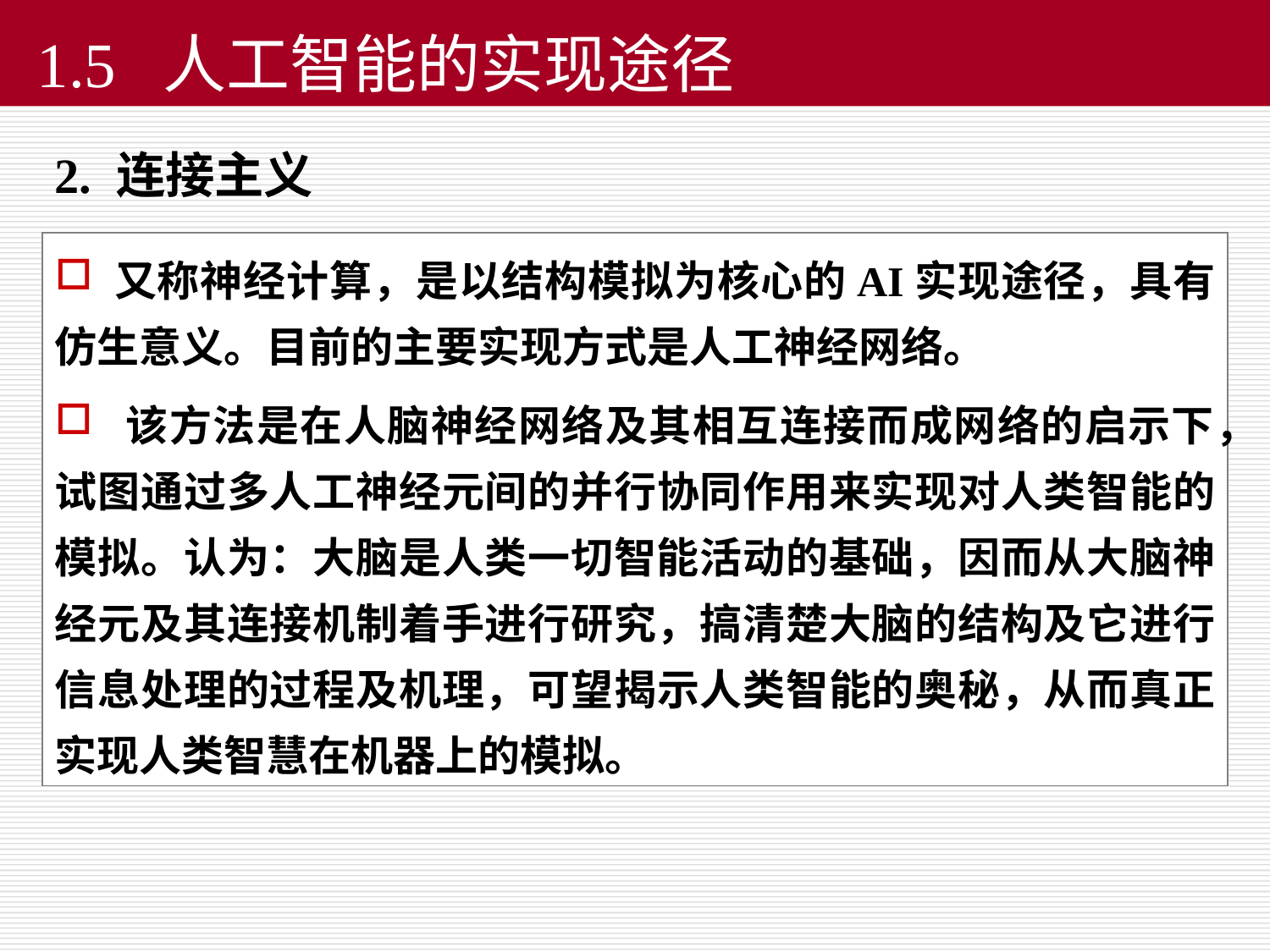

1.5  人工智能的实现途径
2. 连接主义
 又称神经计算，是以结构模拟为核心的AI实现途径，具有仿生意义。目前的主要实现方式是人工神经网络。
  该方法是在人脑神经网络及其相互连接而成网络的启示下，试图通过多人工神经元间的并行协同作用来实现对人类智能的模拟。认为：大脑是人类一切智能活动的基础，因而从大脑神经元及其连接机制着手进行研究，搞清楚大脑的结构及它进行信息处理的过程及机理，可望揭示人类智能的奥秘，从而真正实现人类智慧在机器上的模拟。
80